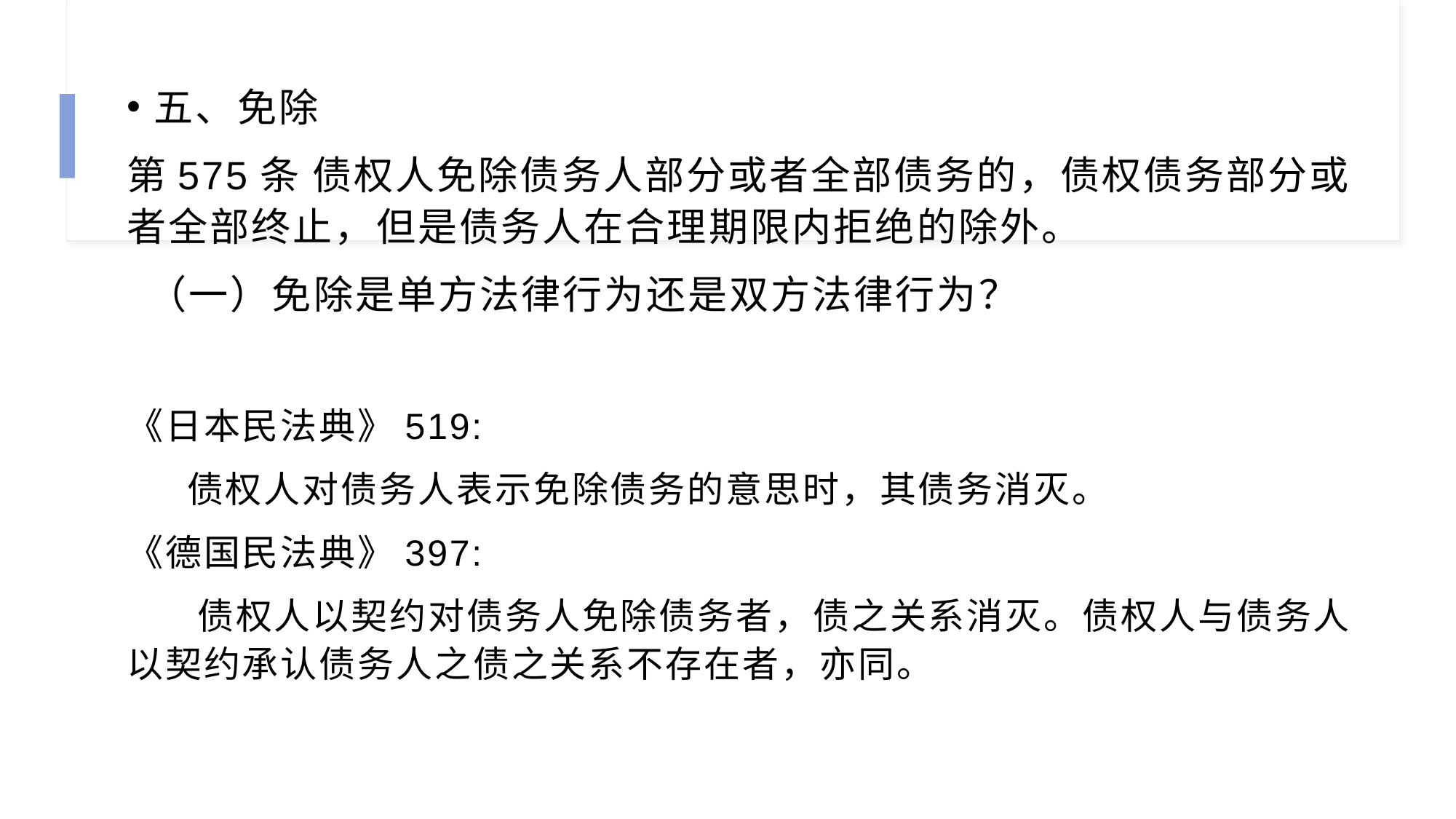

五、免除
第575条 债权人免除债务人部分或者全部债务的，债权债务部分或者全部终止，但是债务人在合理期限内拒绝的除外。
 （一）免除是单方法律行为还是双方法律行为？

《日本民法典》519:
     债权人对债务人表示免除债务的意思时，其债务消灭。
《德国民法典》397:
      债权人以契约对债务人免除债务者，债之关系消灭。债权人与债务人以契约承认债务人之债之关系不存在者，亦同。